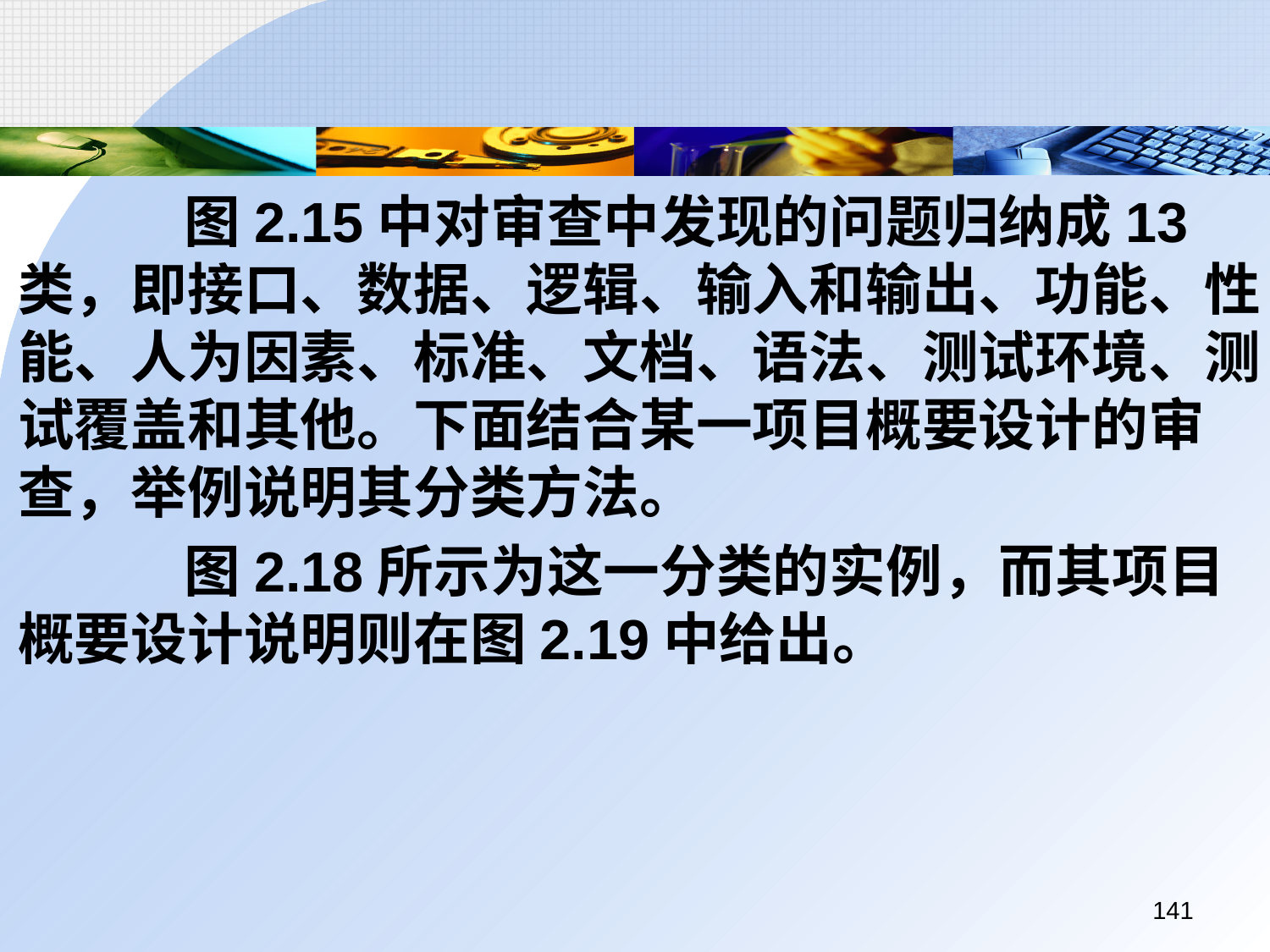

图2.15中对审查中发现的问题归纳成13类，即接口、数据、逻辑、输入和输出、功能、性能、人为因素、标准、文档、语法、测试环境、测试覆盖和其他。下面结合某一项目概要设计的审查，举例说明其分类方法。
		  图2.18所示为这一分类的实例，而其项目概要设计说明则在图2.19中给出。

141